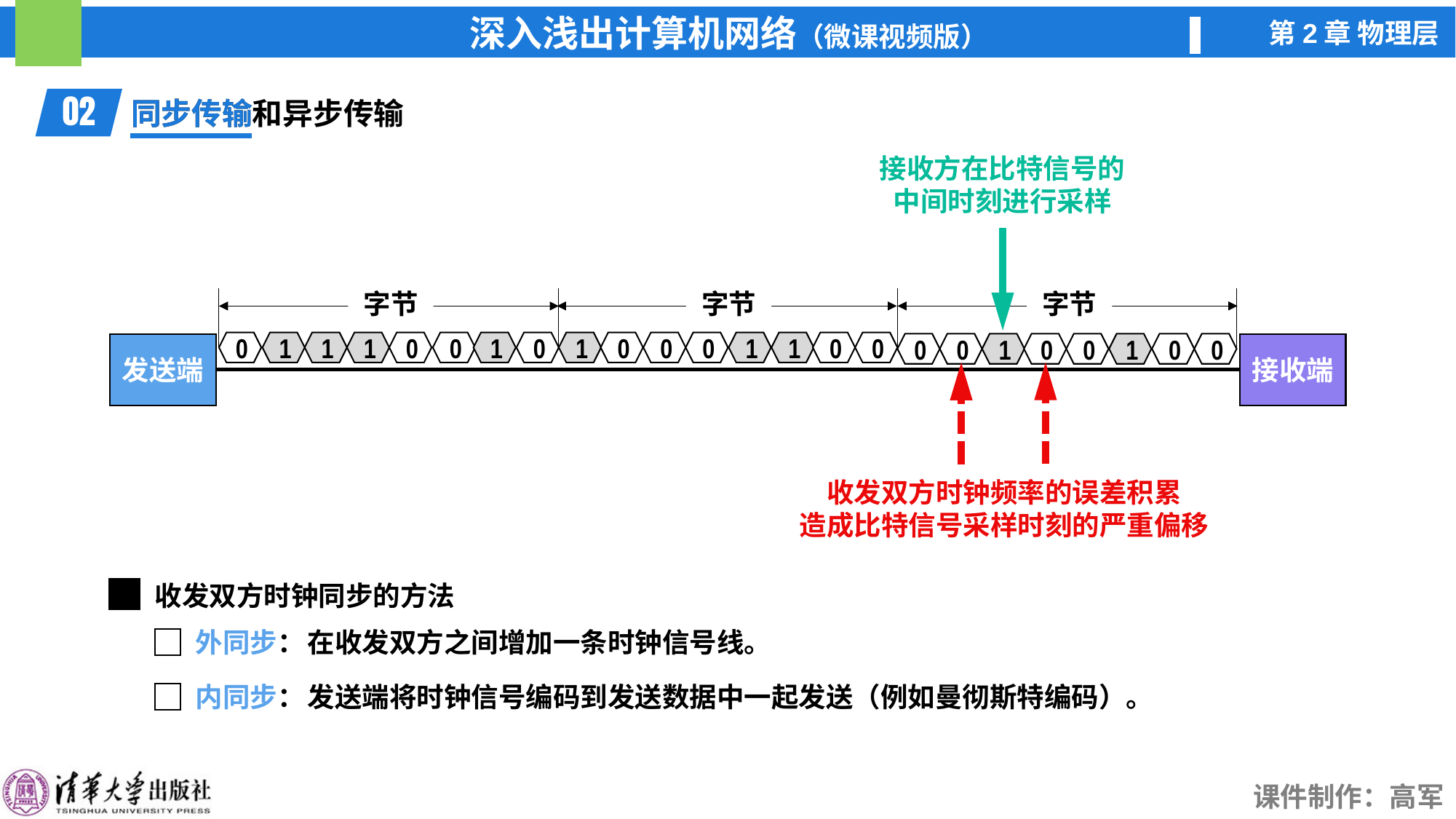

02
同步传输和异步传输
同步传输
接收方在比特信号的
中间时刻进行采样
字节
字节
字节
0
1
1
1
0
0
1
0
1
0
0
0
1
1
0
0
0
0
1
0
0
1
0
0
发送端
接收端
收发双方时钟频率的误差积累
造成比特信号采样时刻的严重偏移
收发双方时钟同步的方法

外同步：
在收发双方之间增加一条时钟信号线。

内同步：
发送端将时钟信号编码到发送数据中一起发送（例如曼彻斯特编码）。